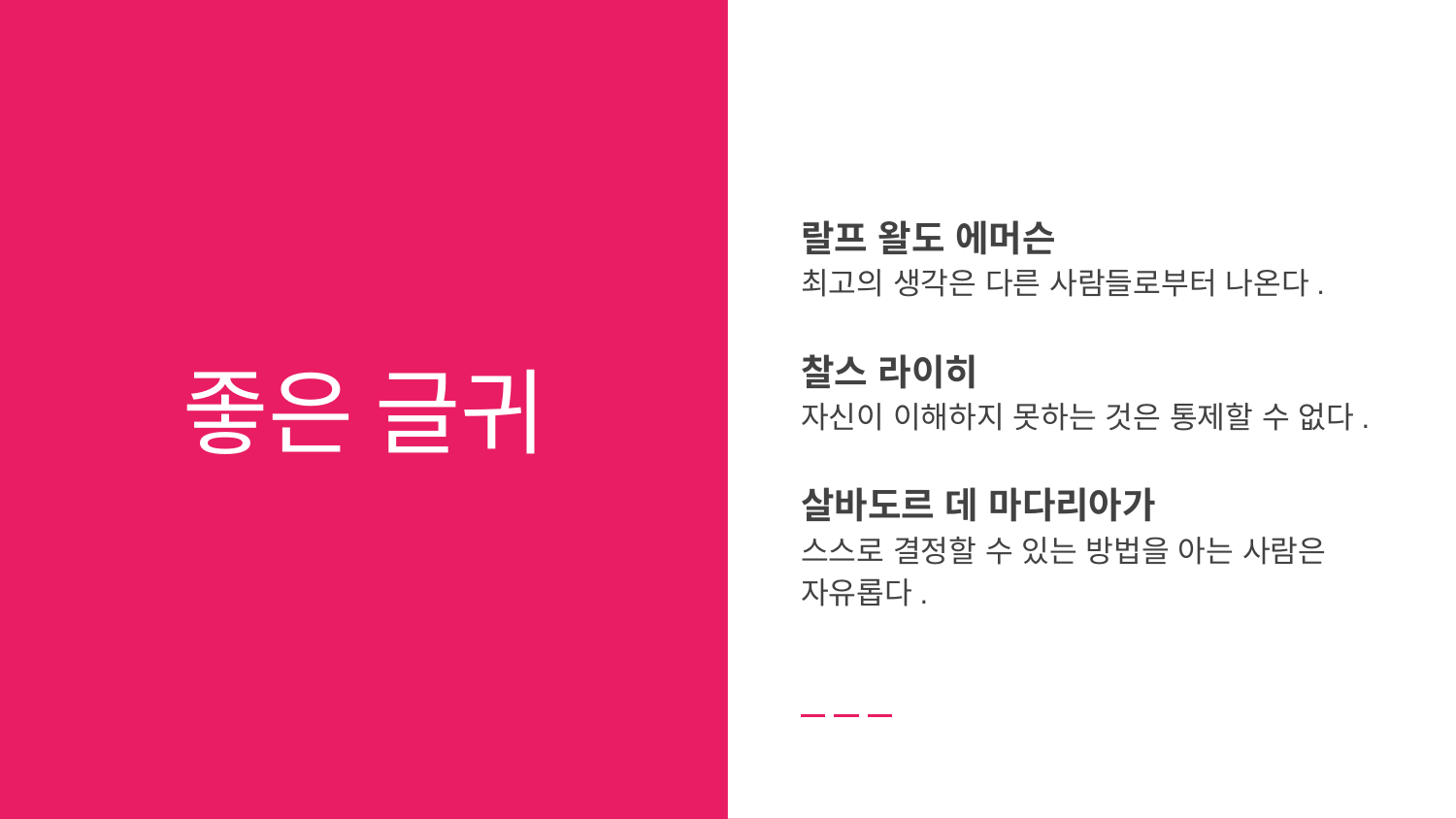

랄프 왈도 에머슨
최고의 생각은 다른 사람들로부터 나온다.

찰스 라이히
자신이 이해하지 못하는 것은 통제할 수 없다.

살바도르 데 마다리아가
스스로 결정할 수 있는 방법을 아는 사람은 자유롭다.
# 좋은 글귀